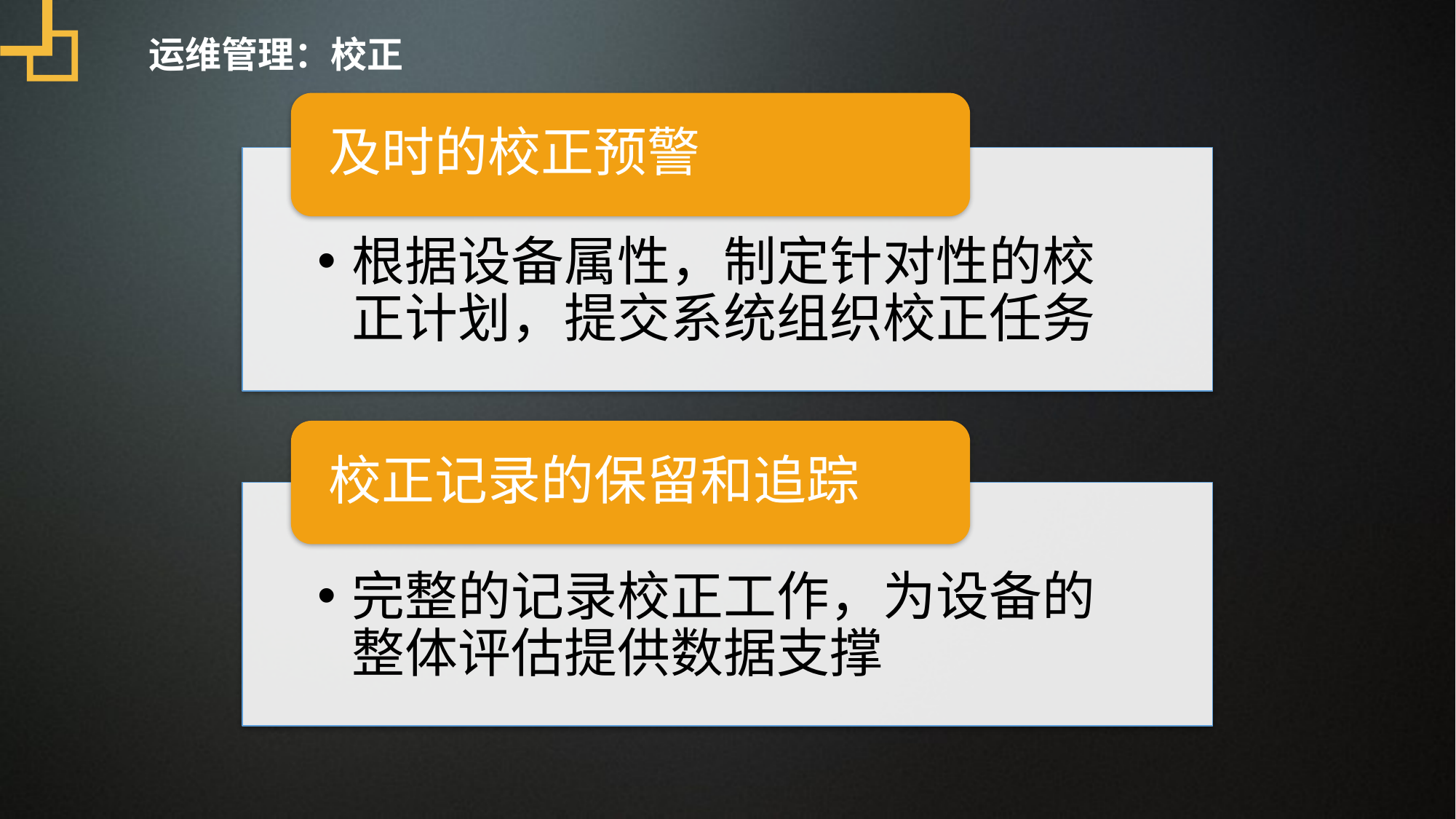

运维管理：校正
根据设备属性，制定针对性的校正计划，提交系统组织校正任务
及时的校正预警
完整的记录校正工作，为设备的整体评估提供数据支撑
校正记录的保留和追踪